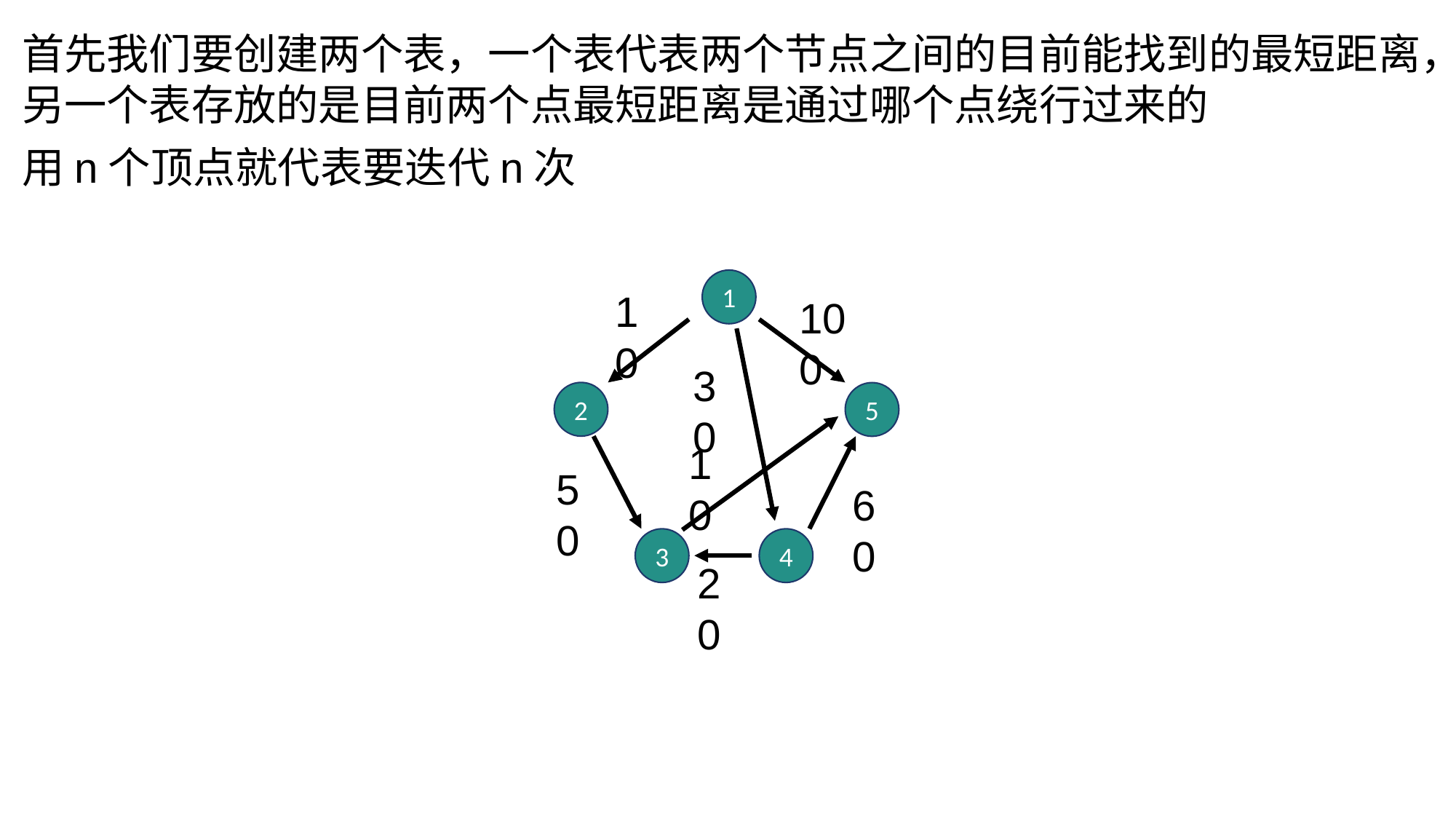

首先我们要创建两个表，一个表代表两个节点之间的目前能找到的最短距离，另一个表存放的是目前两个点最短距离是通过哪个点绕行过来的
用n个顶点就代表要迭代n次
1
10
100
30
2
5
10
50
60
3
4
20